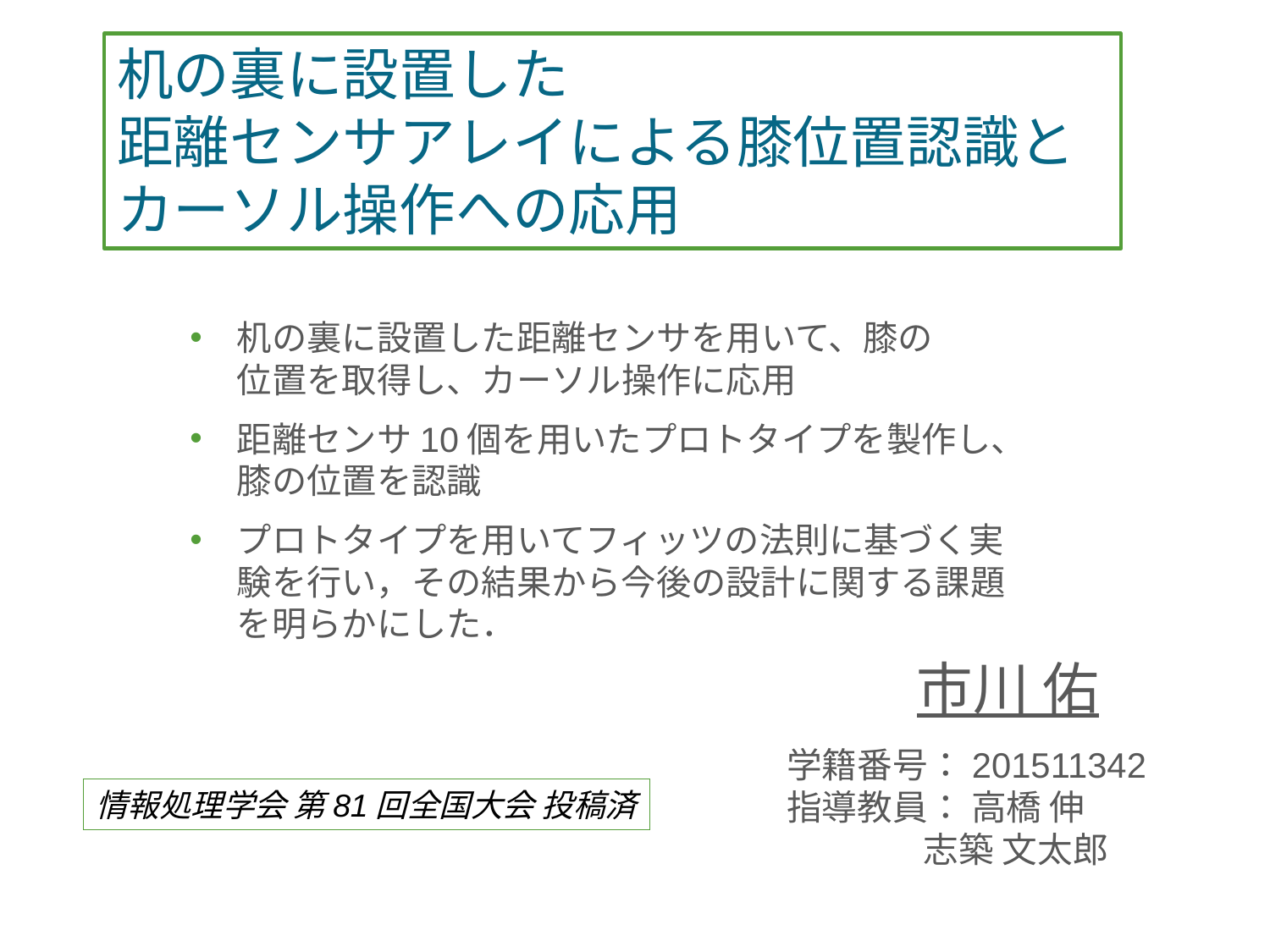

# 机の裏に設置した 距離センサアレイによる膝位置認識と カーソル操作への応用
机の裏に設置した距離センサを用いて、膝の
位置を取得し、カーソル操作に応用
距離センサ10個を用いたプロトタイプを製作し、
膝の位置を認識
プロトタイプを用いてフィッツの法則に基づく実験を行い，その結果から今後の設計に関する課題を明らかにした．
市川 佑
学籍番号：201511342
指導教員： 高橋 伸
　             志築 文太郎

情報処理学会 第81回全国大会 投稿済